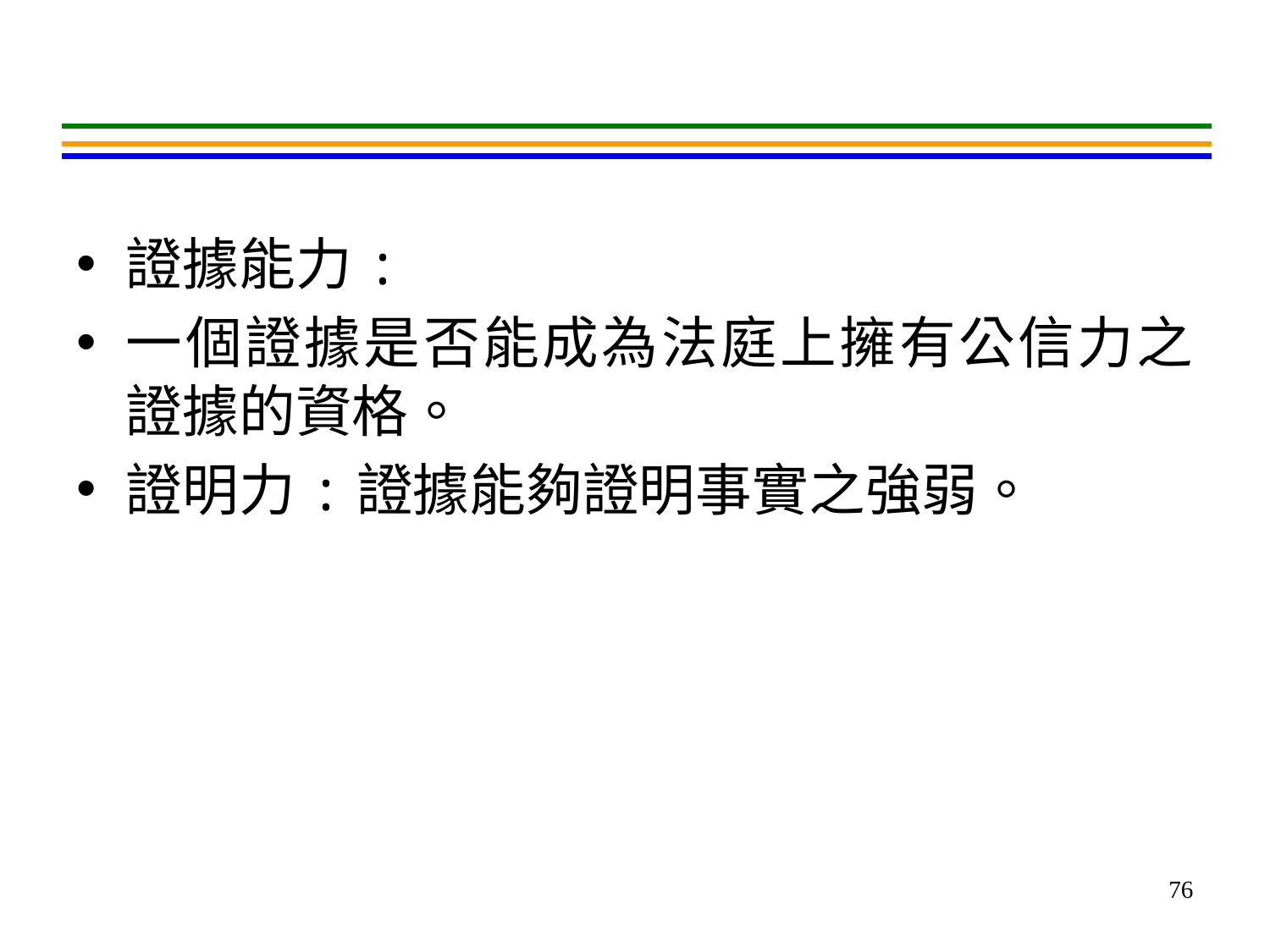

#
證據能力:
一個證據是否能成為法庭上擁有公信力之證據的資格。
證明力:證據能夠證明事實之強弱。
76